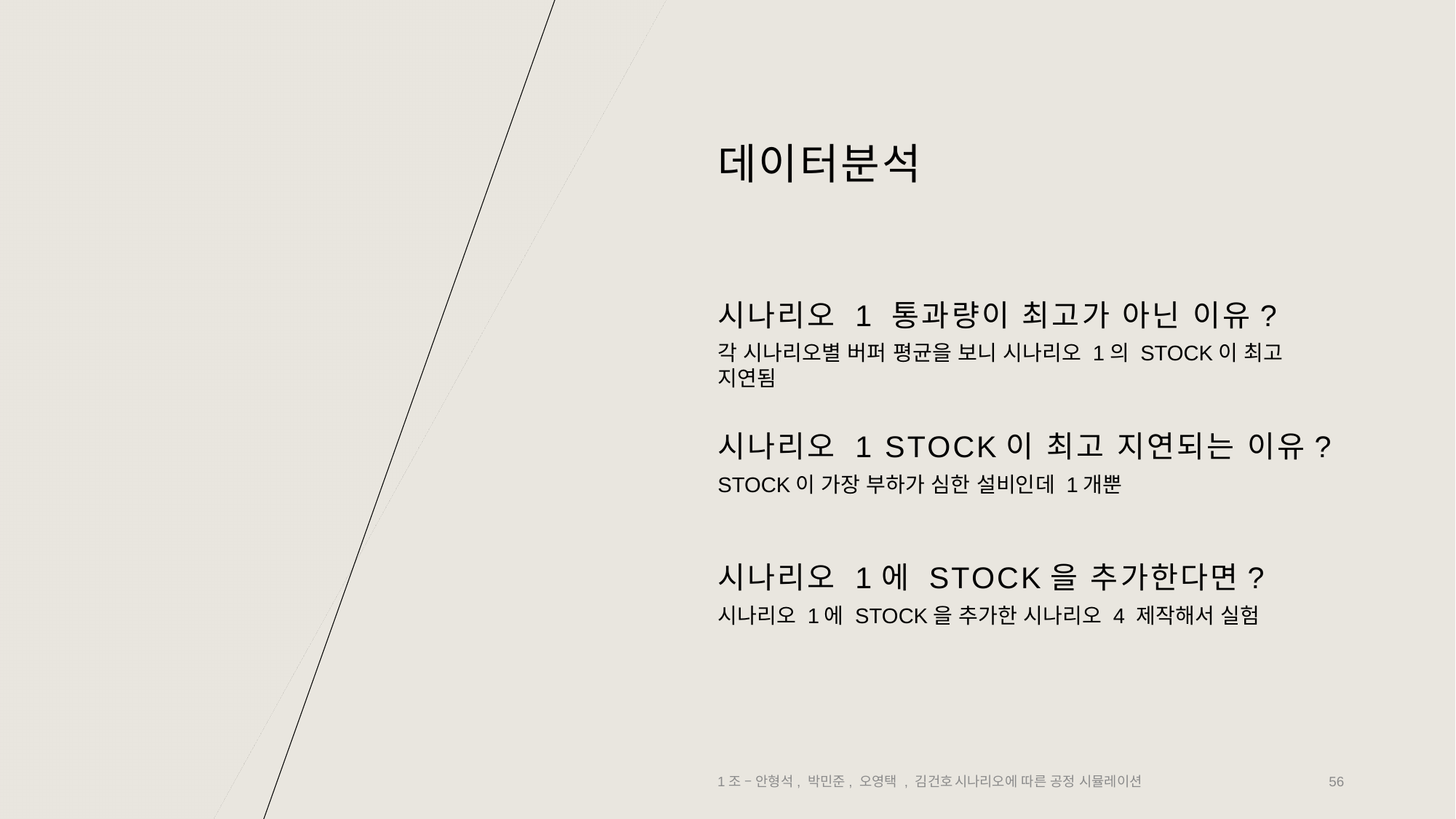

# 데이터분석
시나리오 1 통과량이 최고가 아닌 이유?
각 시나리오별 버퍼 평균을 보니 시나리오 1의 STOCK이 최고 지연됨
시나리오 1 STOCK이 최고 지연되는 이유?
STOCK이 가장 부하가 심한 설비인데 1개뿐
시나리오 1에 STOCK을 추가한다면?
시나리오 1에 STOCK을 추가한 시나리오 4 제작해서 실험
1조 – 안형석, 박민준, 오영택 , 김건호
시나리오에 따른 공정 시뮬레이션
56